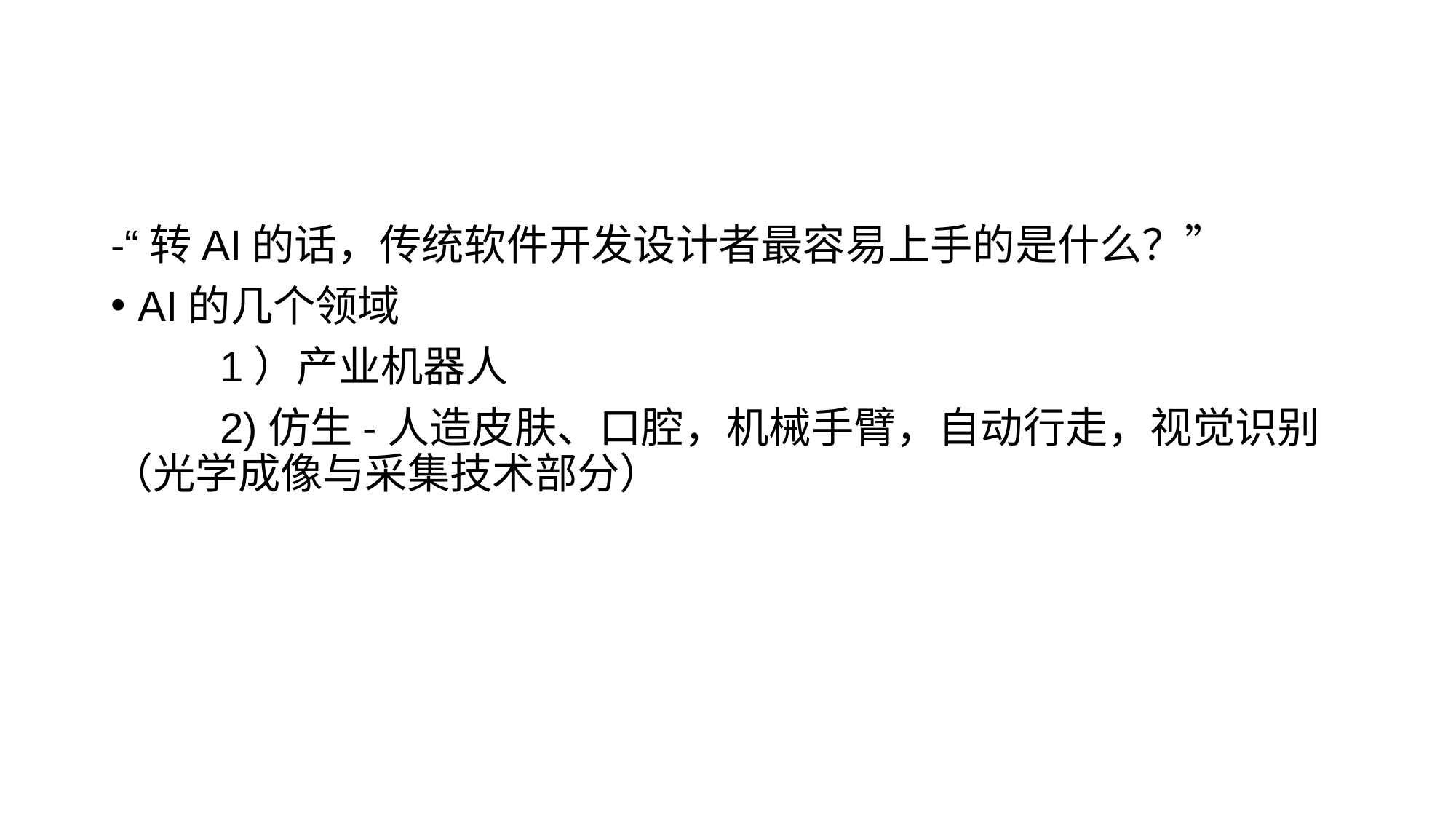

#
-“转AI的话，传统软件开发设计者最容易上手的是什么？”
AI的几个领域
	1）产业机器人
	2)仿生-人造皮肤、口腔，机械手臂，自动行走，视觉识别（光学成像与采集技术部分）